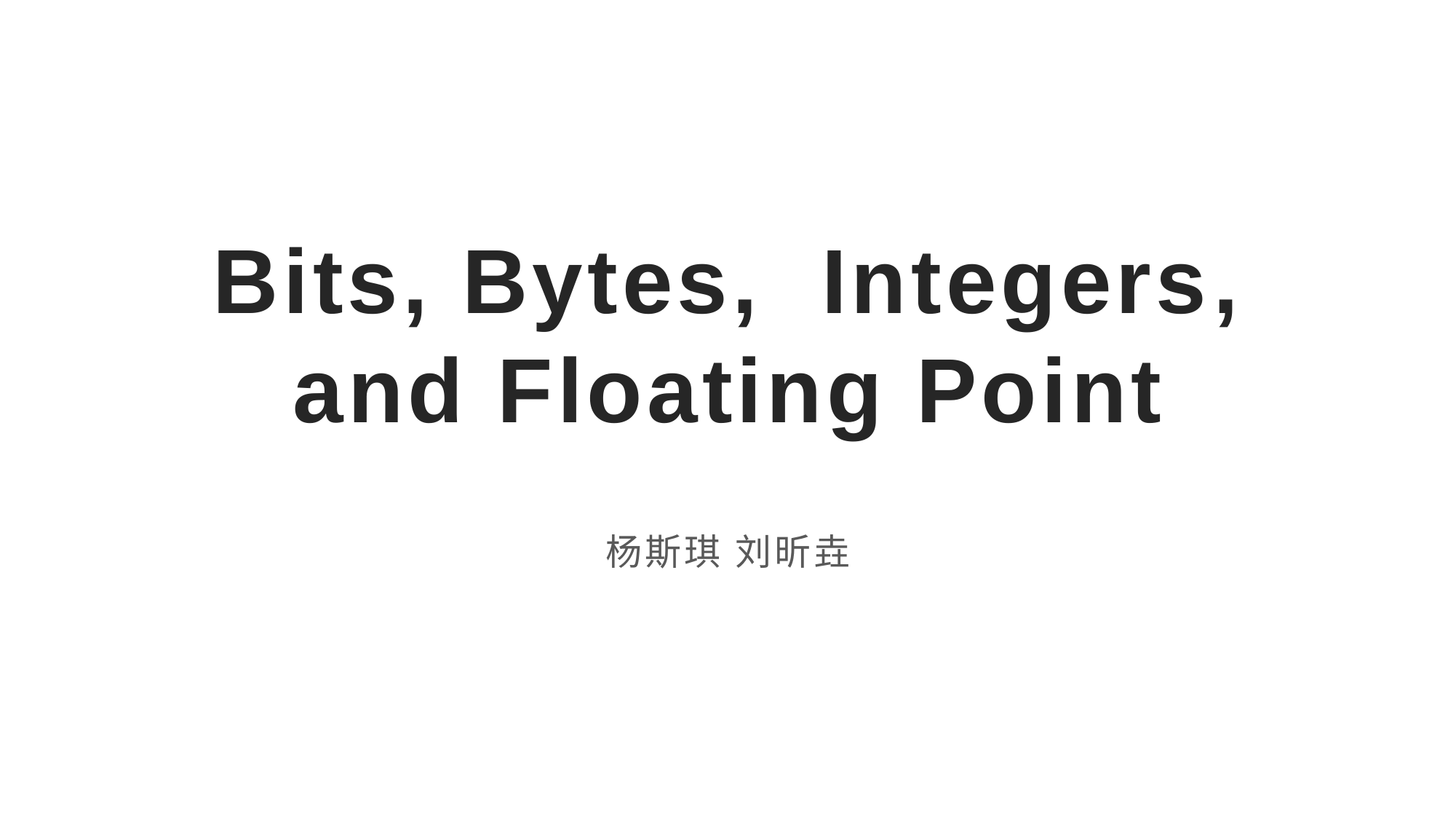

# Bits, Bytes,  Integers, and Floating Point

杨斯琪 刘昕垚